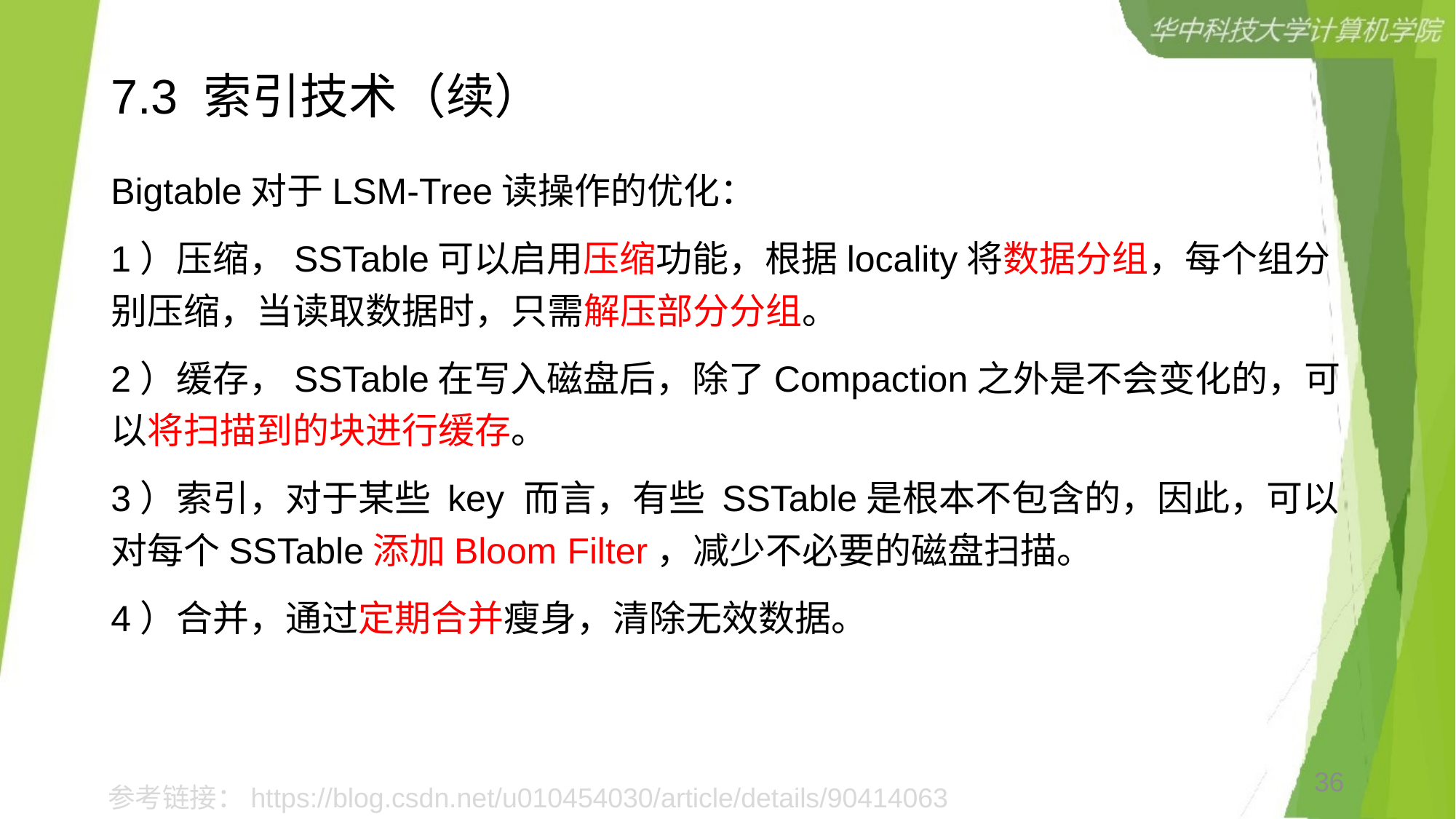

# 7.3 索引技术（续）
Bigtable对于LSM-Tree读操作的优化：
1）压缩，SSTable可以启用压缩功能，根据locality将数据分组，每个组分别压缩，当读取数据时，只需解压部分分组。
2）缓存，SSTable在写入磁盘后，除了Compaction之外是不会变化的，可以将扫描到的块进行缓存。
3）索引，对于某些 key 而言，有些 SSTable是根本不包含的，因此，可以对每个SSTable添加Bloom Filter，减少不必要的磁盘扫描。
4）合并，通过定期合并瘦身，清除无效数据。
36
参考链接：https://blog.csdn.net/u010454030/article/details/90414063